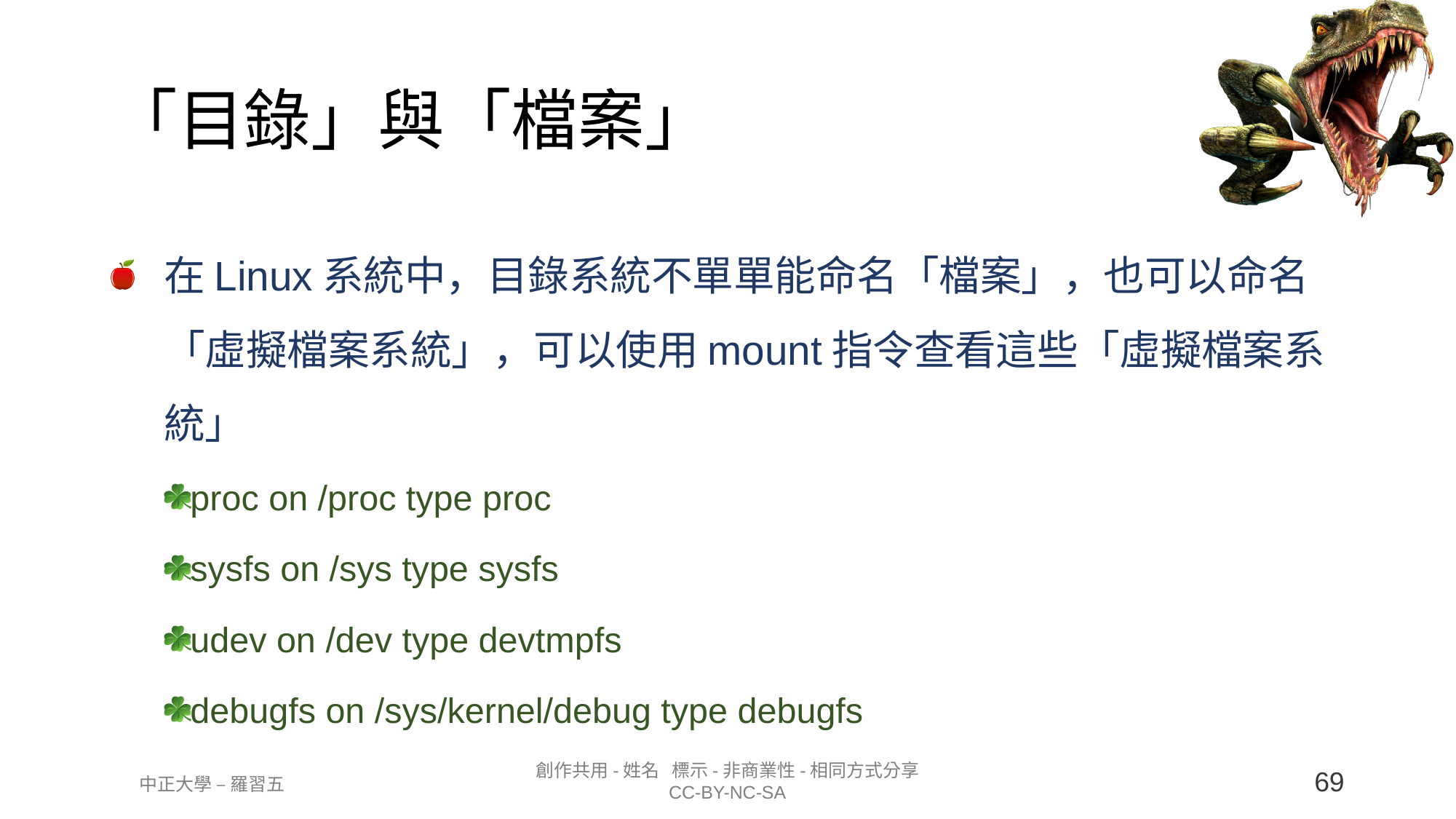

# 「目錄」與「檔案」
在Linux系統中，目錄系統不單單能命名「檔案」，也可以命名「虛擬檔案系統」，可以使用mount指令查看這些「虛擬檔案系統」
proc on /proc type proc
sysfs on /sys type sysfs
udev on /dev type devtmpfs
debugfs on /sys/kernel/debug type debugfs